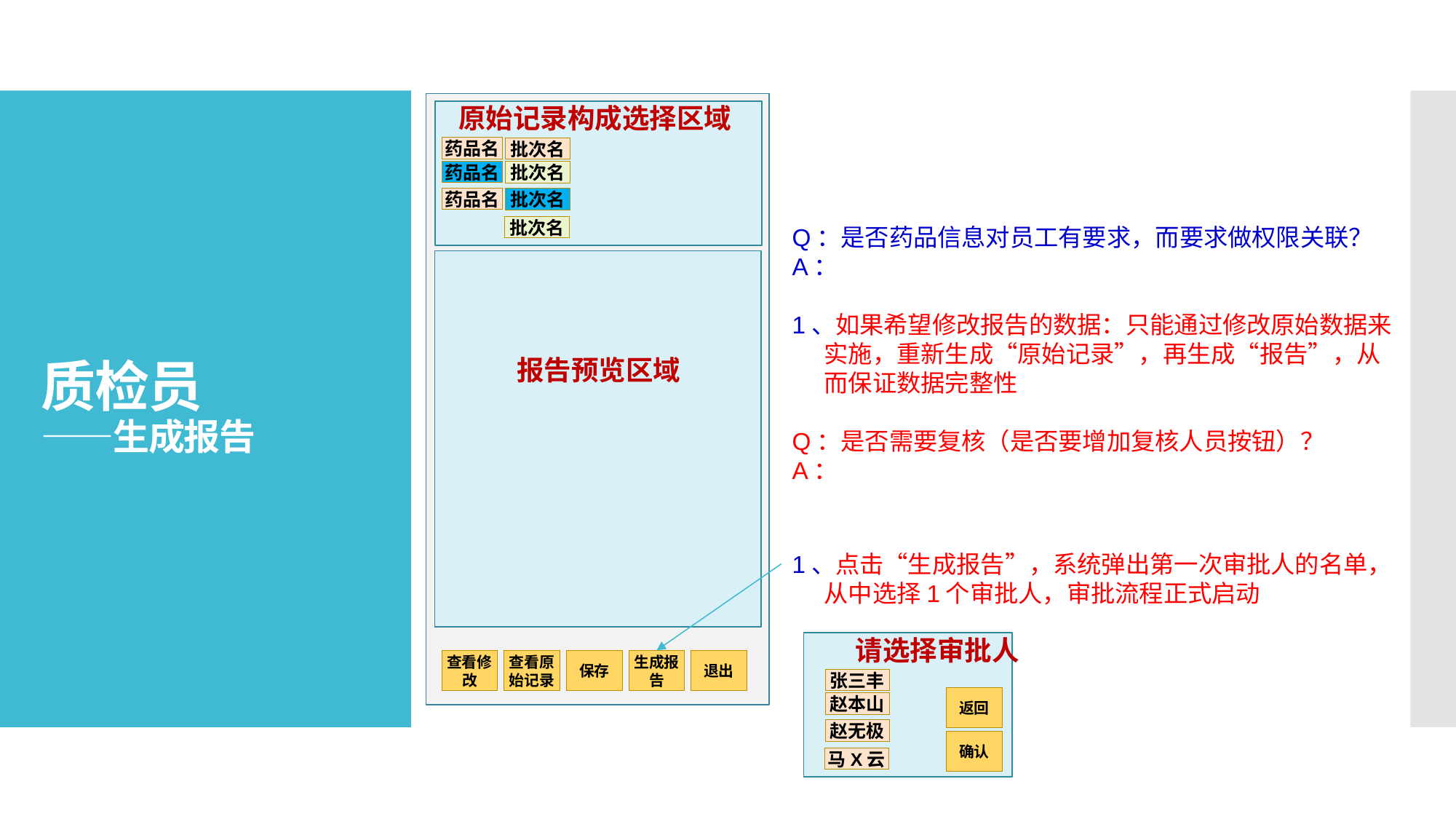

原始记录构成选择区域

# 质检员 ——生成报告
药品名
批次名

Q：是否药品信息对员工有要求，而要求做权限关联？
A：

1、如果希望修改报告的数据：只能通过修改原始数据来实施，重新生成“原始记录”，再生成“报告”，从而保证数据完整性

Q：是否需要复核（是否要增加复核人员按钮）？
A：

药品名
批次名
药品名
批次名
批次名

报告预览区域

1、点击“生成报告”，系统弹出第一次审批人的名单，从中选择1个审批人，审批流程正式启动
请选择审批人

查看修改
查看原始记录
保存
生成报告
退出
张三丰
返回
赵本山
赵无极
确认
马X云